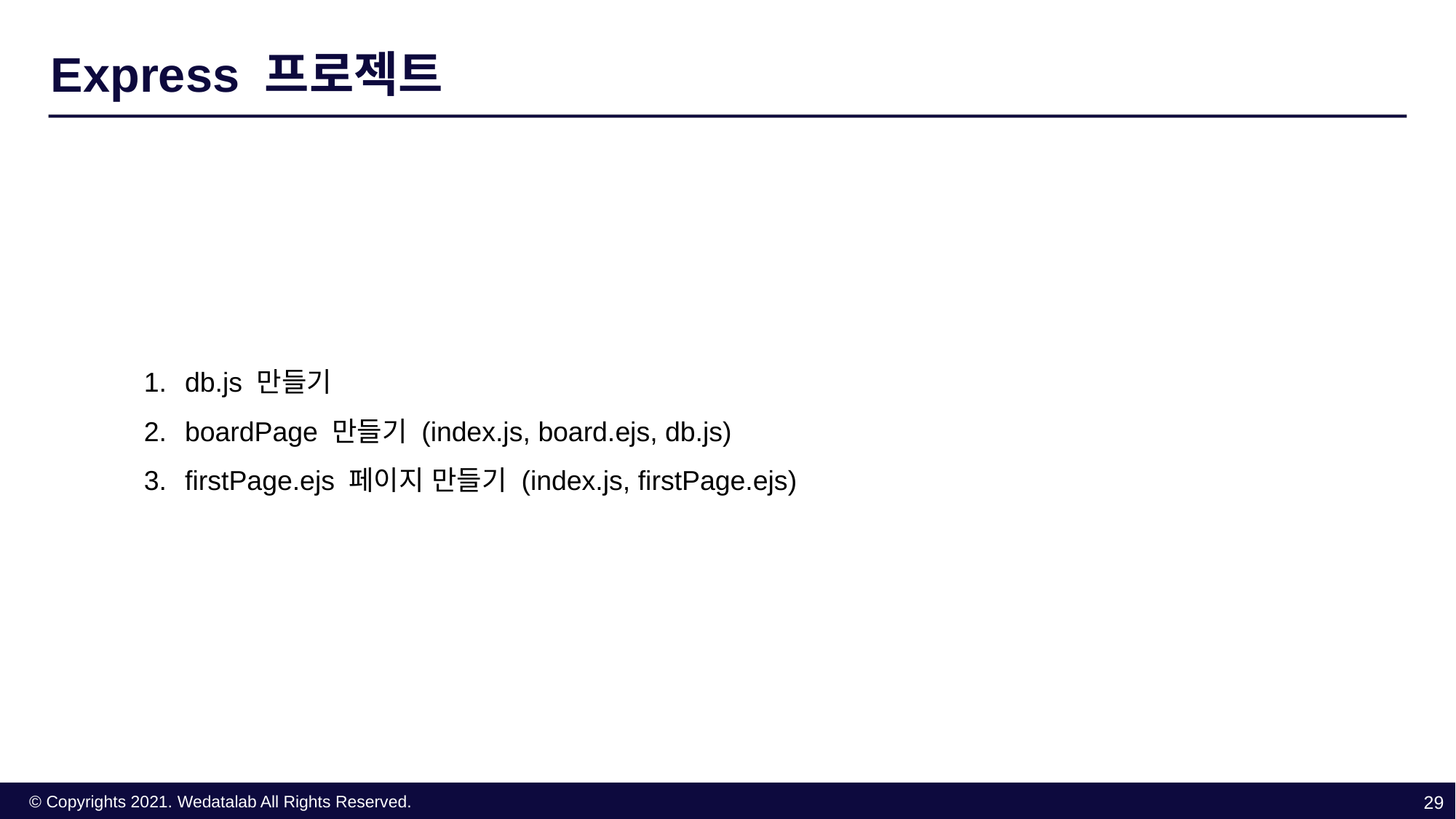

Express 프로젝트
db.js 만들기
boardPage 만들기 (index.js, board.ejs, db.js)
firstPage.ejs 페이지 만들기 (index.js, firstPage.ejs)
29
© Copyrights 2021. Wedatalab All Rights Reserved.